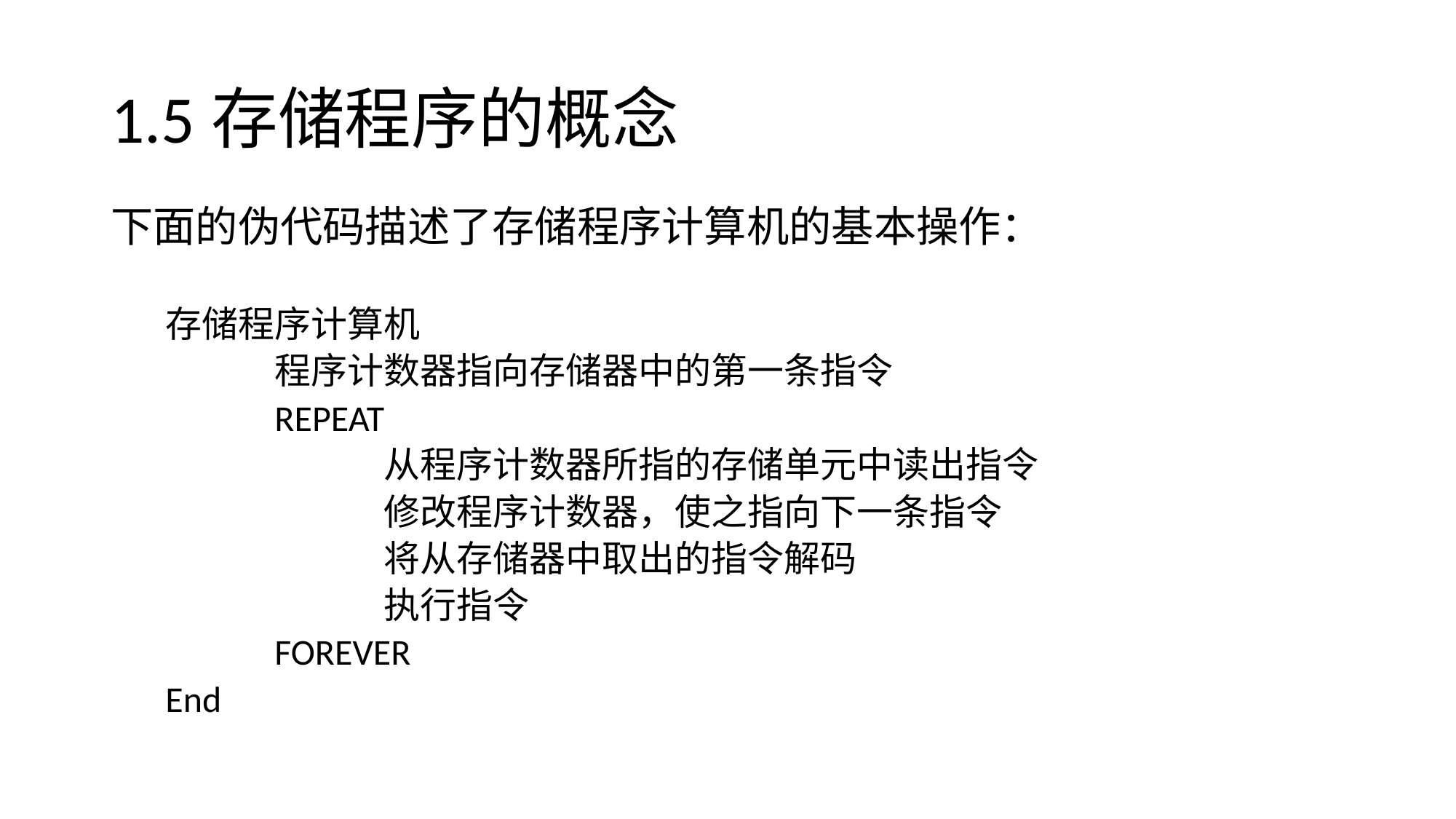

# 1.5存储程序的概念
下面的伪代码描述了存储程序计算机的基本操作：

存储程序计算机
	程序计数器指向存储器中的第一条指令
	REPEAT
		从程序计数器所指的存储单元中读出指令
		修改程序计数器，使之指向下一条指令
		将从存储器中取出的指令解码
		执行指令
	FOREVER
End